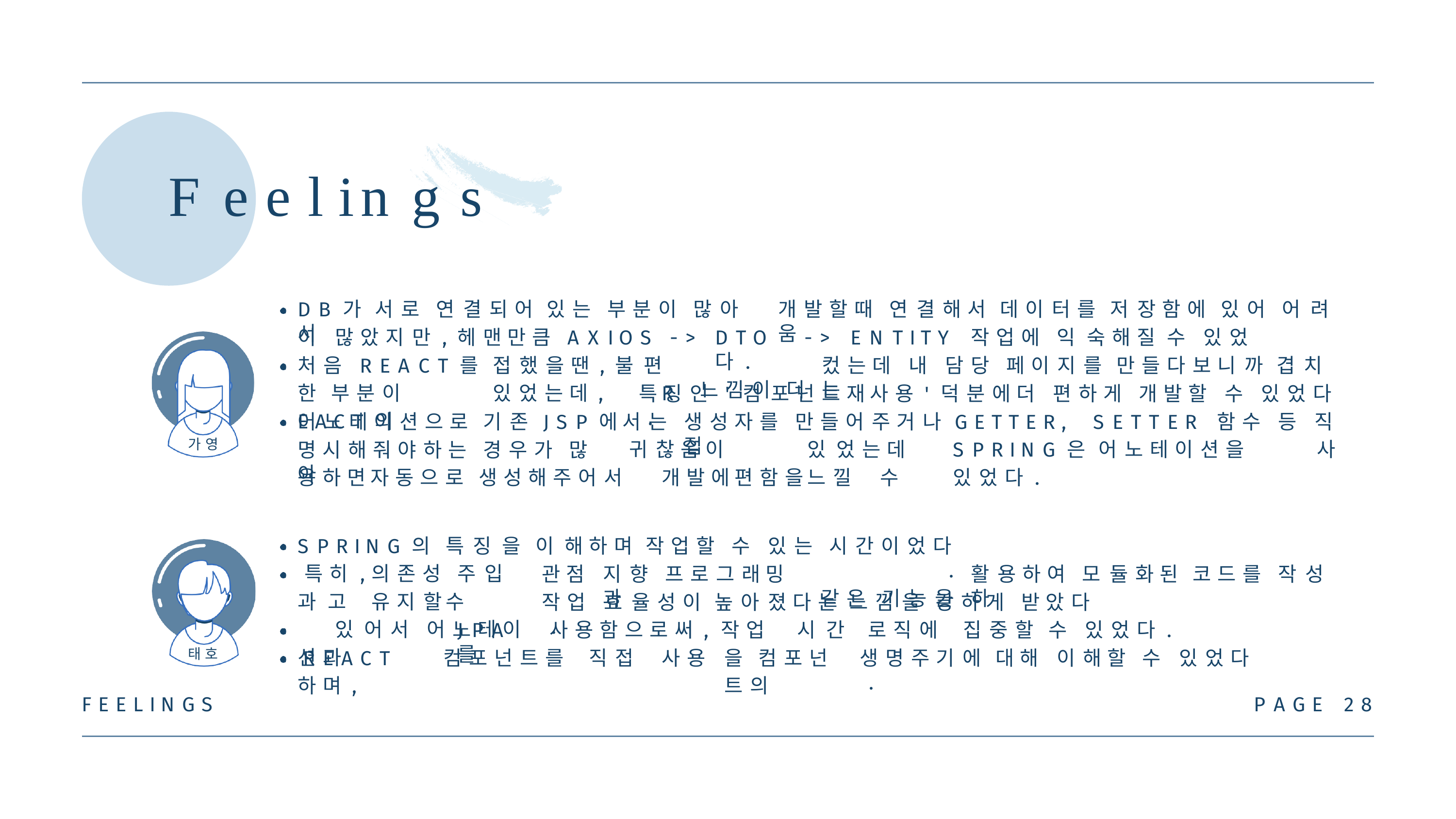

# Feelings
D B 가	서 로	연 결 되 어	있 는	부 분 이	많 아 서
개 발 할 때	연 결 해 서	데 이 터 를	저 장 함 에	있 어	어 려 움

D T O	- >	E N T I T Y	작 업 에	익 숙 해 질	수	있 었 다 .
느 낌 이	더
이	많 았 지 만 ,	헤 맨 만 큼	A X I O S	- >

처 음	R E A C T 를	접 했 을 땐 ,	불 편 한  부 분 이	있 었 는 데 ,		R E A C T 의
컸 는 데	내	담 당	페 이 지 를	만 들 다 보 니 까	겹 치 는

특 징 인	' 컴 포 넌 트	재 사 용 ' 덕 분 에	더	편 하 게	개 발 할	수	있 었 다 .
어 노 테 이 션 으 로	기 존
명 시 해 줘 야 하 는	경 우 가	많 아
J S P 에 서 는
생 성 자 를	만 들 어 주 거 나	G E T T E R ,	S E T T E R	함 수	등	직 접

귀 찮 음 이		있 었 는 데	S P R I N G 은	어 노 테 이 션 을	사 용 하 면	자 동 으 로  생 성 해 주 어 서	개 발 에	편 함 을	느 낄	수	있 었 다 .
가 영
S P R I N G 의	특 징 을  특 히 ,	의 존 성		주 입 과  고	유 지 할	수		있 어 서  어 노 테 이 션 과
이 해 하 며	작 업 할	수	있 는	시 간 이 었 다 .
같 은	기 능 을

관 점
작 업	효 율 성 이	높 아 졌 다 는	느 낌 을	강 하 게	받 았 다 .
지 향	프 로 그 래 밍 과
활 용 하 여	모 듈 화 된	코 드 를	작 성 하

사 용 함 으 로 써 ,  R E A C T	컴 포 넌 트 를	직 접	사 용 하 며 ,
작 업	시 간 을  컴 포 넌 트 의
로 직 에	집 중 할	수	있 었 다 .
생 명 주 기 에	대 해	이 해 할	수	있 었 다 .
J P A 를

태 호

F E E L I N G S
P A G E	2 8